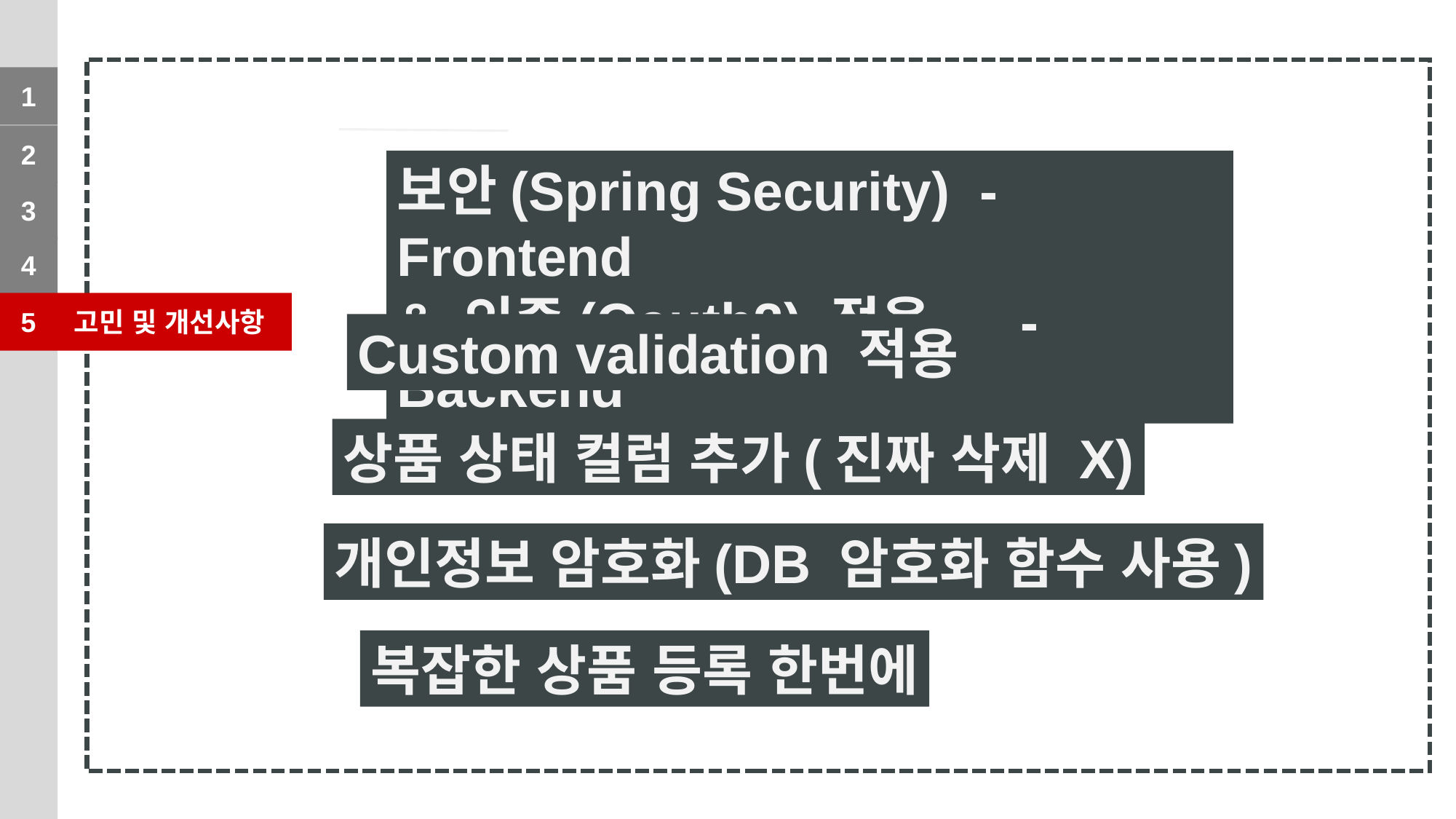

1

2
보안(Spring Security)  - Frontend
& 인증(Oauth2) 적용     - Backend
Custom validation 적용
상품 상태 컬럼 추가(진짜 삭제 X)
개인정보 암호화(DB 암호화 함수 사용)
복잡한 상품 등록 한번에

3

4

고민 및 개선사항
5